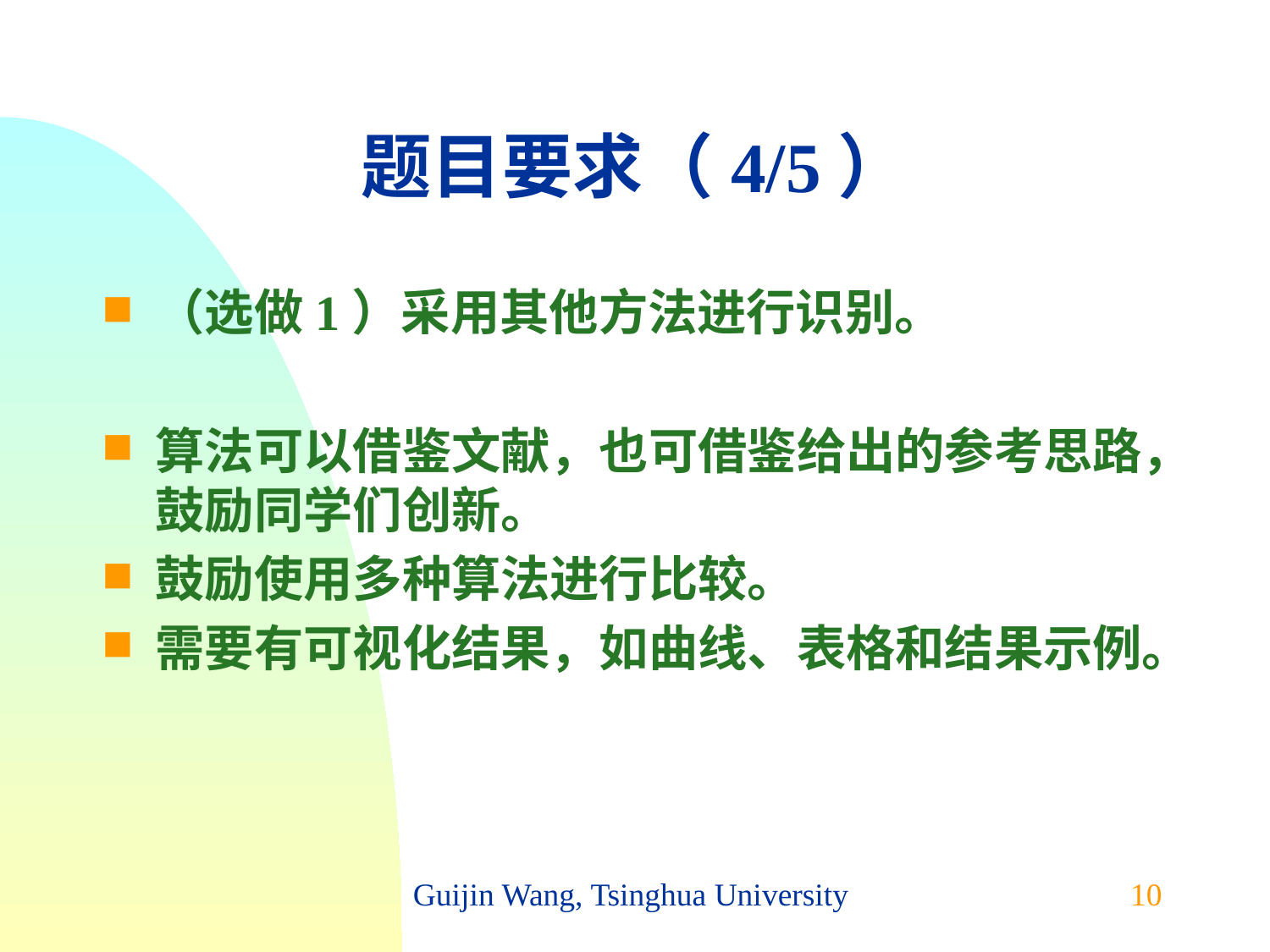

# 题目要求（4/5）
（选做1）采用其他方法进行识别。

算法可以借鉴文献，也可借鉴给出的参考思路，鼓励同学们创新。
鼓励使用多种算法进行比较。
需要有可视化结果，如曲线、表格和结果示例。
Guijin Wang, Tsinghua University
10